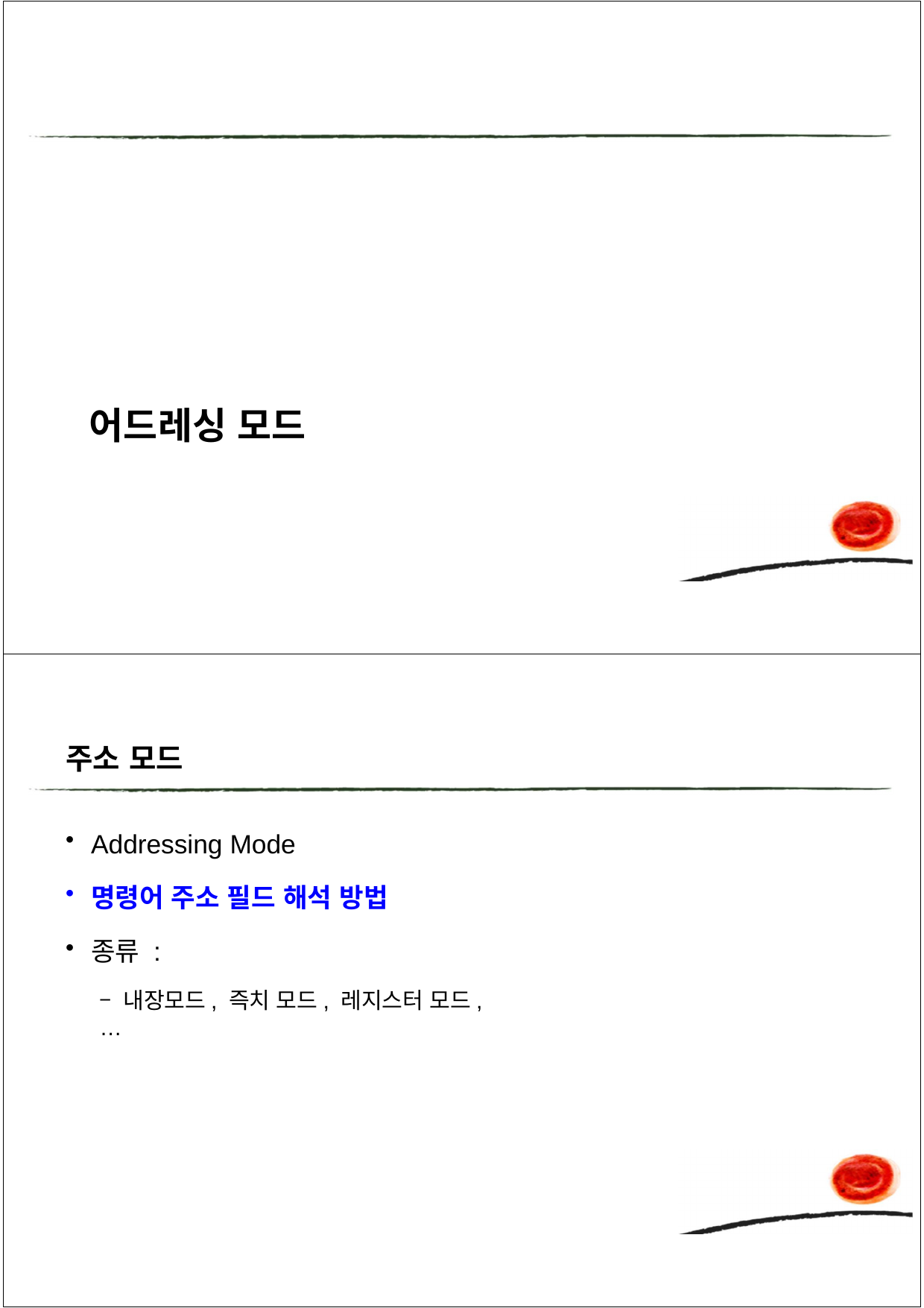

# 어드레싱 모드

주소 모드

Addressing Mode
명령어 주소 필드 해석 방법
종류 :
– 내장모드, 즉치 모드, 레지스터 모드, …